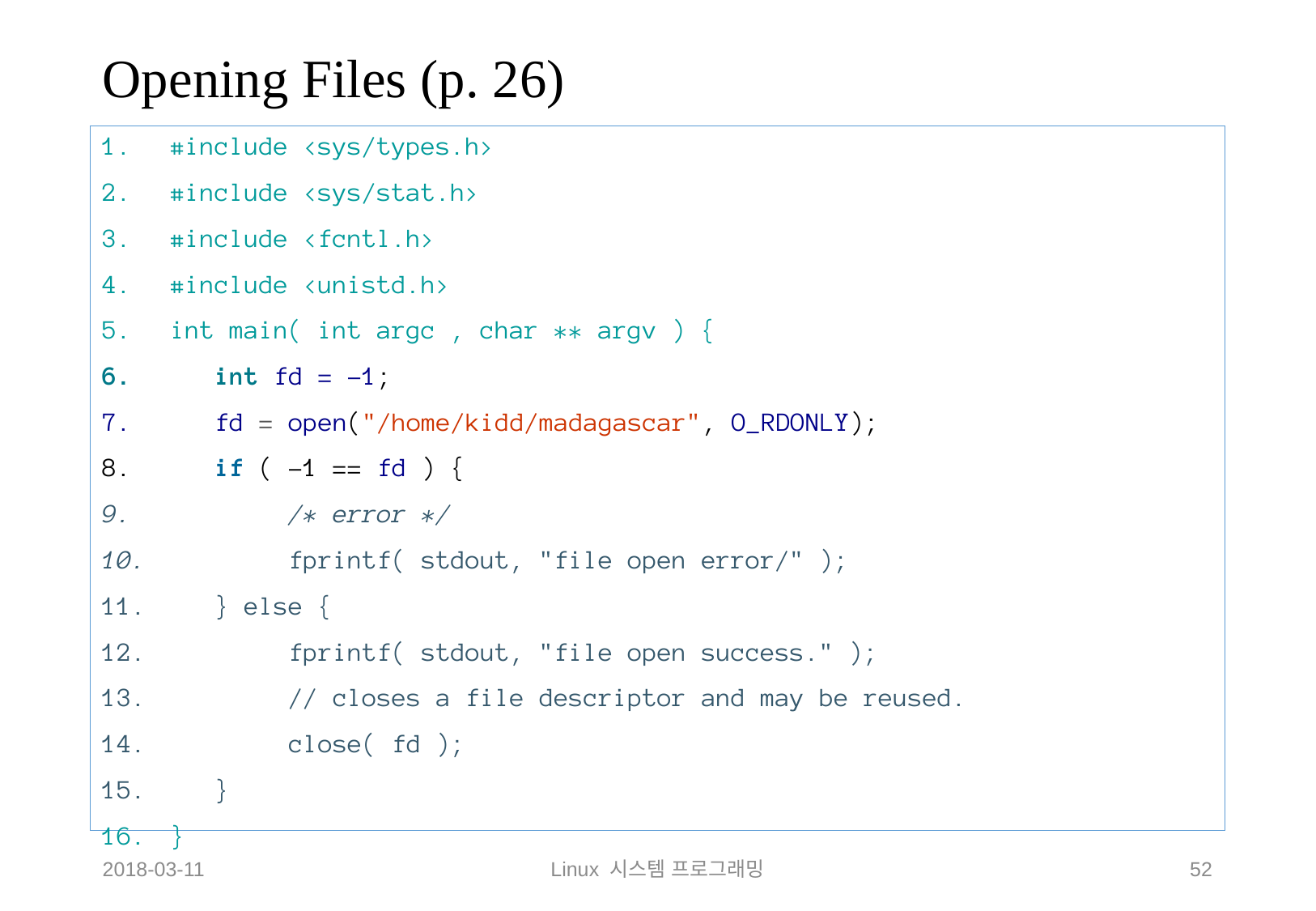

# Opening Files (p. 26)
#include <sys/types.h>
#include <sys/stat.h>
#include <fcntl.h>
#include <unistd.h>
int main( int argc , char ** argv ) {
   int fd = -1;
   fd = open("/home/kidd/madagascar", O_RDONLY);
   if ( -1 == fd ) {
        /* error */
        fprintf( stdout, "file open error/" );
   } else {
        fprintf( stdout, "file open success." );
        // closes a file descriptor and may be reused.
        close( fd );
   }
}
2018-03-11
Linux 시스템 프로그래밍
52